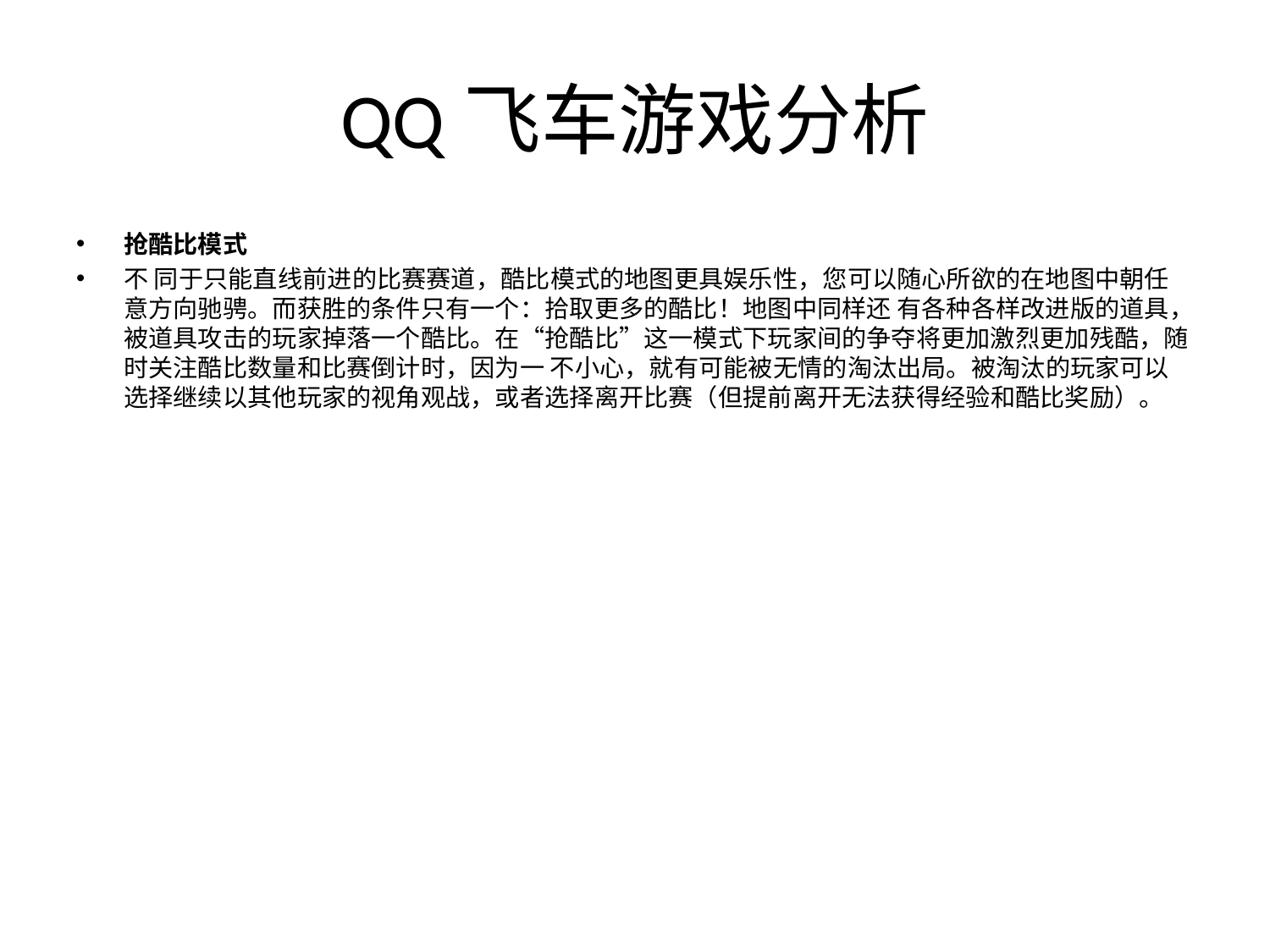

# QQ飞车游戏分析
抢酷比模式
不 同于只能直线前进的比赛赛道，酷比模式的地图更具娱乐性，您可以随心所欲的在地图中朝任意方向驰骋。而获胜的条件只有一个：拾取更多的酷比！地图中同样还 有各种各样改进版的道具，被道具攻击的玩家掉落一个酷比。在“抢酷比”这一模式下玩家间的争夺将更加激烈更加残酷，随时关注酷比数量和比赛倒计时，因为一 不小心，就有可能被无情的淘汰出局。被淘汰的玩家可以选择继续以其他玩家的视角观战，或者选择离开比赛（但提前离开无法获得经验和酷比奖励）。